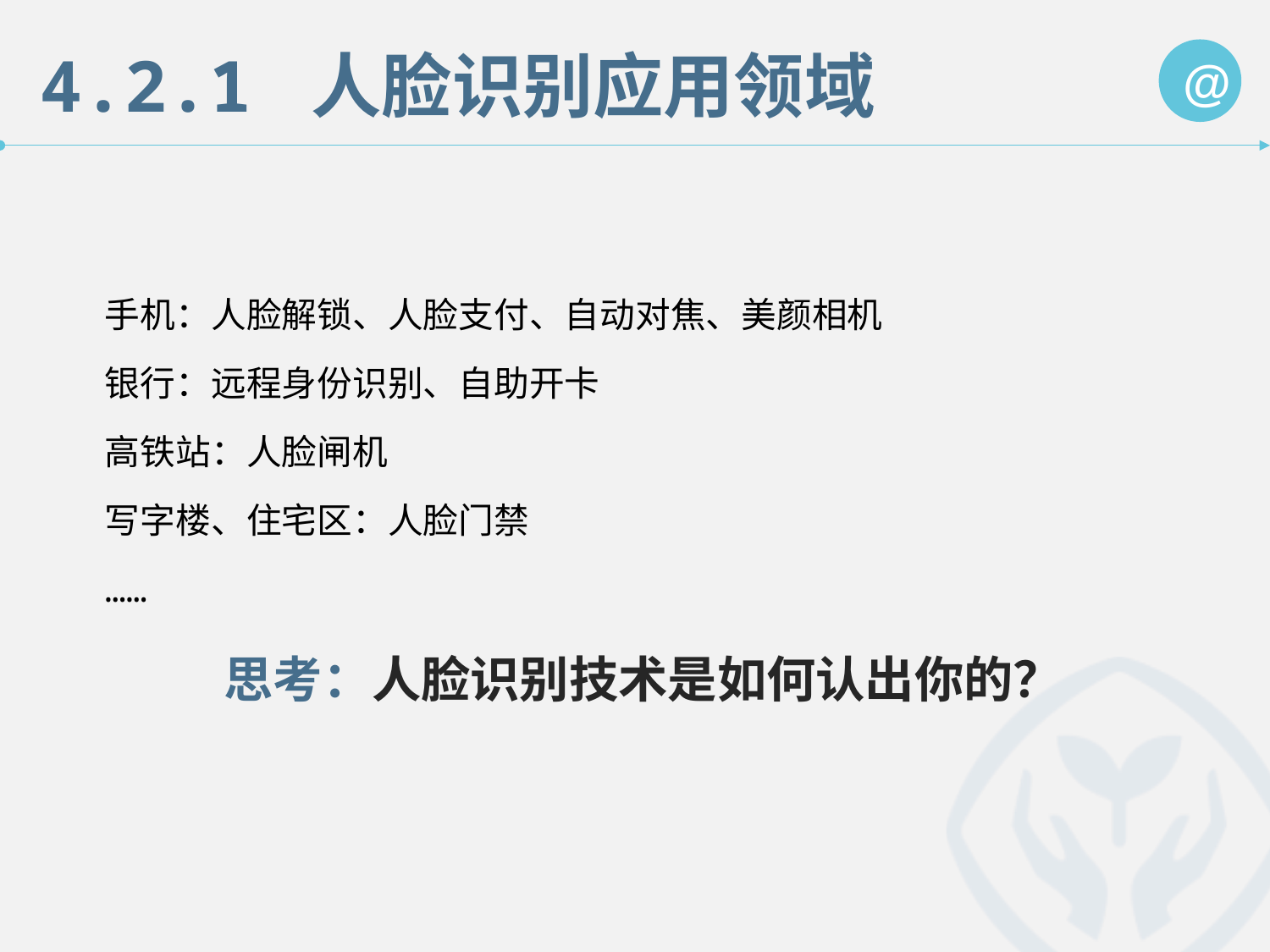

4.2.1 人脸识别应用领域
@
手机：人脸解锁、人脸支付、自动对焦、美颜相机
银行：远程身份识别、自助开卡
高铁站：人脸闸机
写字楼、住宅区：人脸门禁
……
思考：人脸识别技术是如何认出你的？